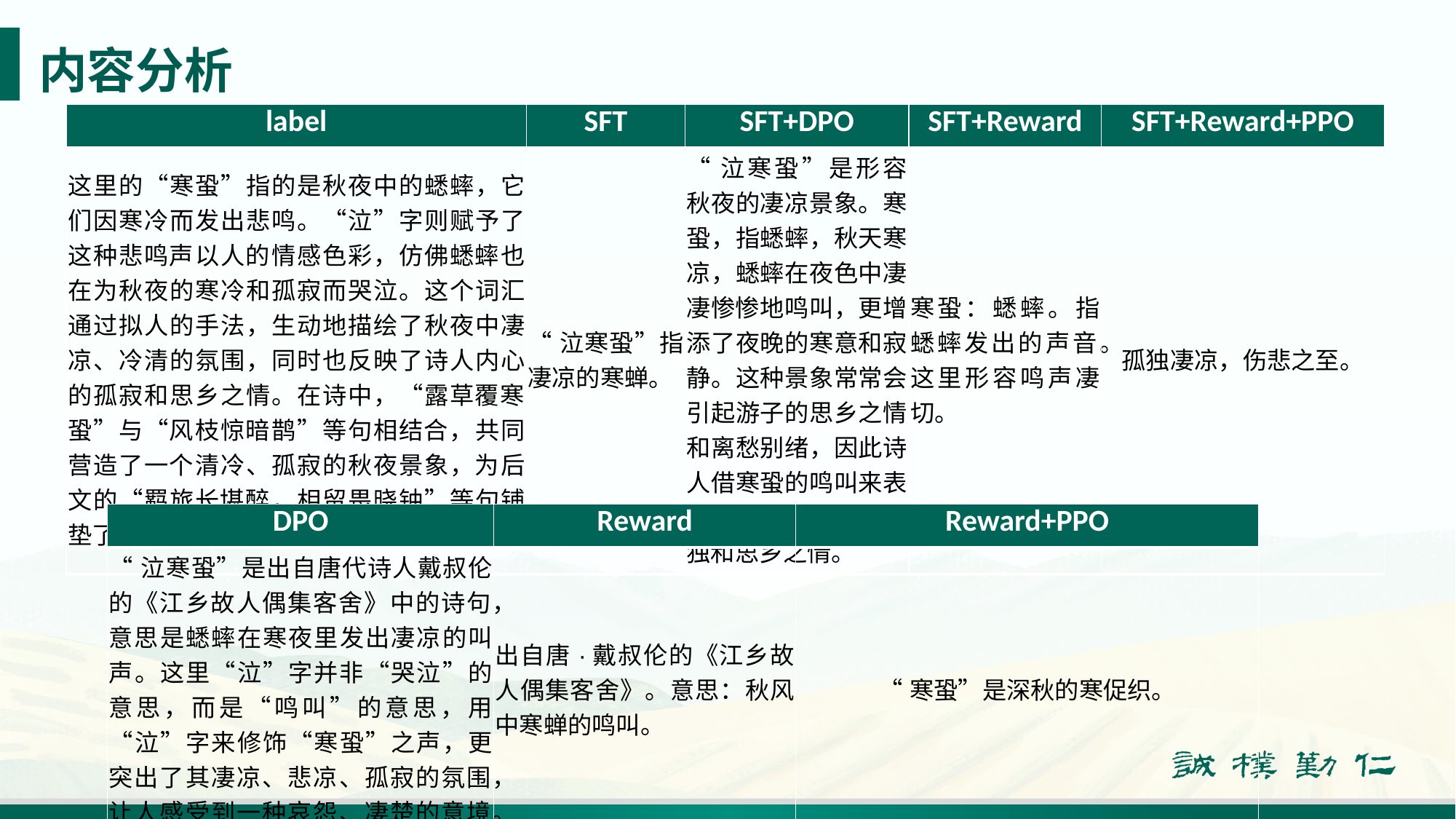

# 内容分析
| label | SFT | SFT+DPO | SFT+Reward | SFT+Reward+PPO |
| --- | --- | --- | --- | --- |
| 这里的“寒蛩”指的是秋夜中的蟋蟀，它们因寒冷而发出悲鸣。“泣”字则赋予了这种悲鸣声以人的情感色彩，仿佛蟋蟀也在为秋夜的寒冷和孤寂而哭泣。这个词汇通过拟人的手法，生动地描绘了秋夜中凄凉、冷清的氛围，同时也反映了诗人内心的孤寂和思乡之情。在诗中，“露草覆寒蛩”与“风枝惊暗鹊”等句相结合，共同营造了一个清冷、孤寂的秋夜景象，为后文的“羁旅长堪醉，相留畏晓钟”等句铺垫了情感基础。 | “泣寒蛩”指凄凉的寒蝉。 | “泣寒蛩”是形容秋夜的凄凉景象。寒蛩，指蟋蟀，秋天寒凉，蟋蟀在夜色中凄凄惨惨地鸣叫，更增添了夜晚的寒意和寂静。这种景象常常会引起游子的思乡之情和离愁别绪，因此诗人借寒蛩的鸣叫来表达自己漂泊在外的孤独和思乡之情。 | 寒蛩：蟋蟀。指蟋蟀发出的声音。这里形容鸣声凄切。 | 孤独凄凉，伤悲之至。 |
| DPO | Reward | Reward+PPO |
| --- | --- | --- |
| “泣寒蛩”是出自唐代诗人戴叔伦的《江乡故人偶集客舍》中的诗句，意思是蟋蟀在寒夜里发出凄凉的叫声。这里“泣”字并非“哭泣”的意思，而是“鸣叫”的意思，用“泣”字来修饰“寒蛩”之声，更突出了其凄凉、悲凉、孤寂的氛围，让人感受到一种哀怨、凄楚的意境。 | 出自唐·戴叔伦的《江乡故人偶集客舍》。意思：秋风中寒蝉的鸣叫。 | “寒蛩”是深秋的寒促织。 |